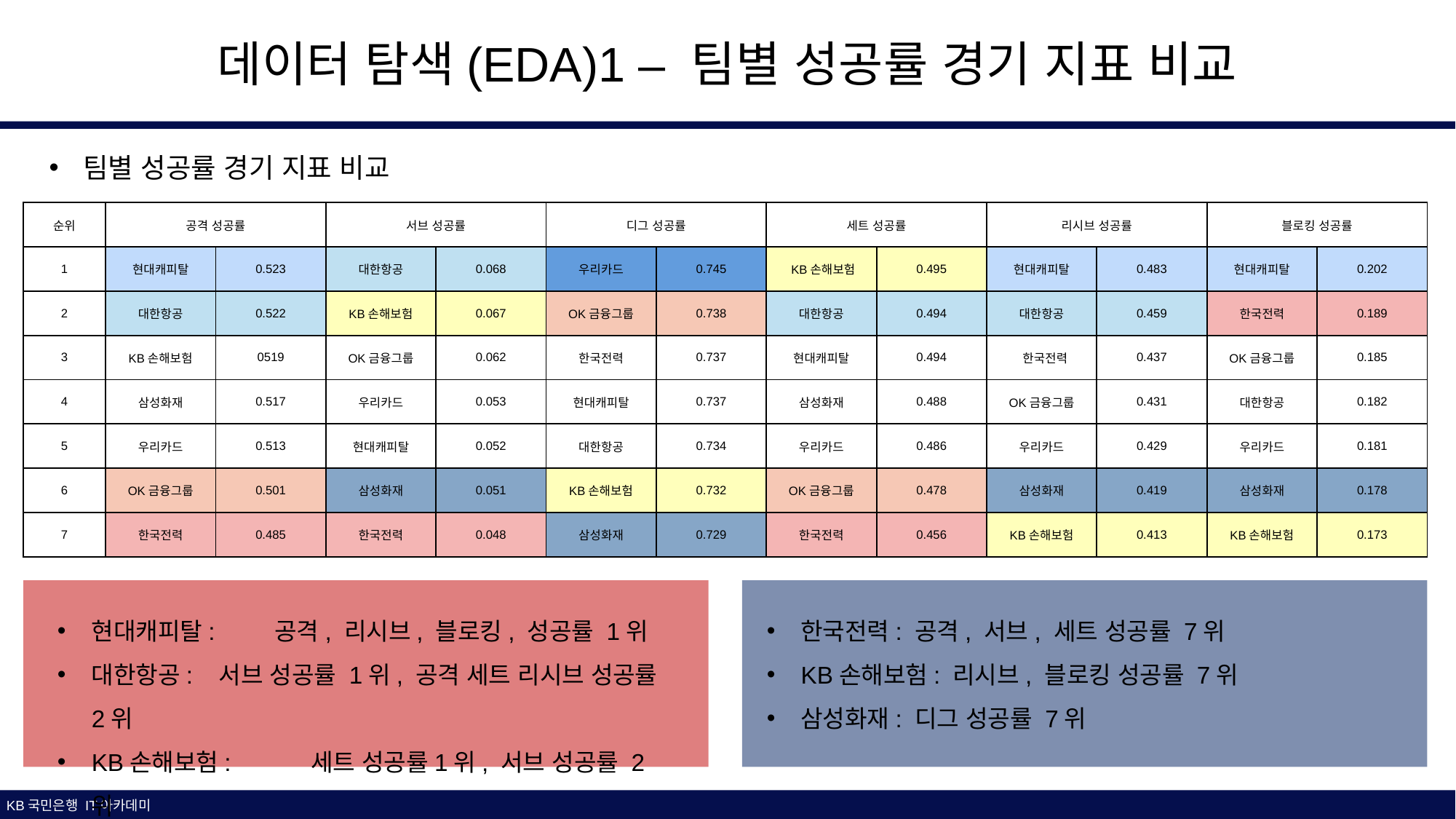

데이터 탐색(EDA)1 – 팀별 성공률 경기 지표 비교
팀별 성공률 경기 지표 비교
| 순위 | 공격 성공률 |  | 서브 성공률 |  | 디그 성공률 |  | 세트 성공률 |  | 리시브 성공률 |  | 블로킹 성공률 |  |
| --- | --- | --- | --- | --- | --- | --- | --- | --- | --- | --- | --- | --- |
| 1 | 현대캐피탈 | 0.523 | 대한항공 | 0.068 | 우리카드 | 0.745 | KB손해보험 | 0.495 | 현대캐피탈 | 0.483 | 현대캐피탈 | 0.202 |
| 2 | 대한항공 | 0.522 | KB손해보험 | 0.067 | OK금융그룹 | 0.738 | 대한항공 | 0.494 | 대한항공 | 0.459 | 한국전력 | 0.189 |
| 3 | KB손해보험 | 0519 | OK금융그룹 | 0.062 | 한국전력 | 0.737 | 현대캐피탈 | 0.494 | 한국전력 | 0.437 | OK금융그룹 | 0.185 |
| 4 | 삼성화재 | 0.517 | 우리카드 | 0.053 | 현대캐피탈 | 0.737 | 삼성화재 | 0.488 | OK금융그룹 | 0.431 | 대한항공 | 0.182 |
| 5 | 우리카드 | 0.513 | 현대캐피탈 | 0.052 | 대한항공 | 0.734 | 우리카드 | 0.486 | 우리카드 | 0.429 | 우리카드 | 0.181 |
| 6 | OK금융그룹 | 0.501 | 삼성화재 | 0.051 | KB손해보험 | 0.732 | OK금융그룹 | 0.478 | 삼성화재 | 0.419 | 삼성화재 | 0.178 |
| 7 | 한국전력 | 0.485 | 한국전력 | 0.048 | 삼성화재 | 0.729 | 한국전력 | 0.456 | KB손해보험 | 0.413 | KB손해보험 | 0.173 |

현대캐피탈:        공격, 리시브, 블로킹, 성공률 1위
대한항공:   서브 성공률 1위, 공격 세트 리시브 성공률 2위
KB손해보험:           세트 성공률1위, 서브 성공률 2위
한국전력: 공격, 서브, 세트 성공률 7위
KB손해보험: 리시브, 블로킹 성공률 7위
삼성화재: 디그 성공률 7위